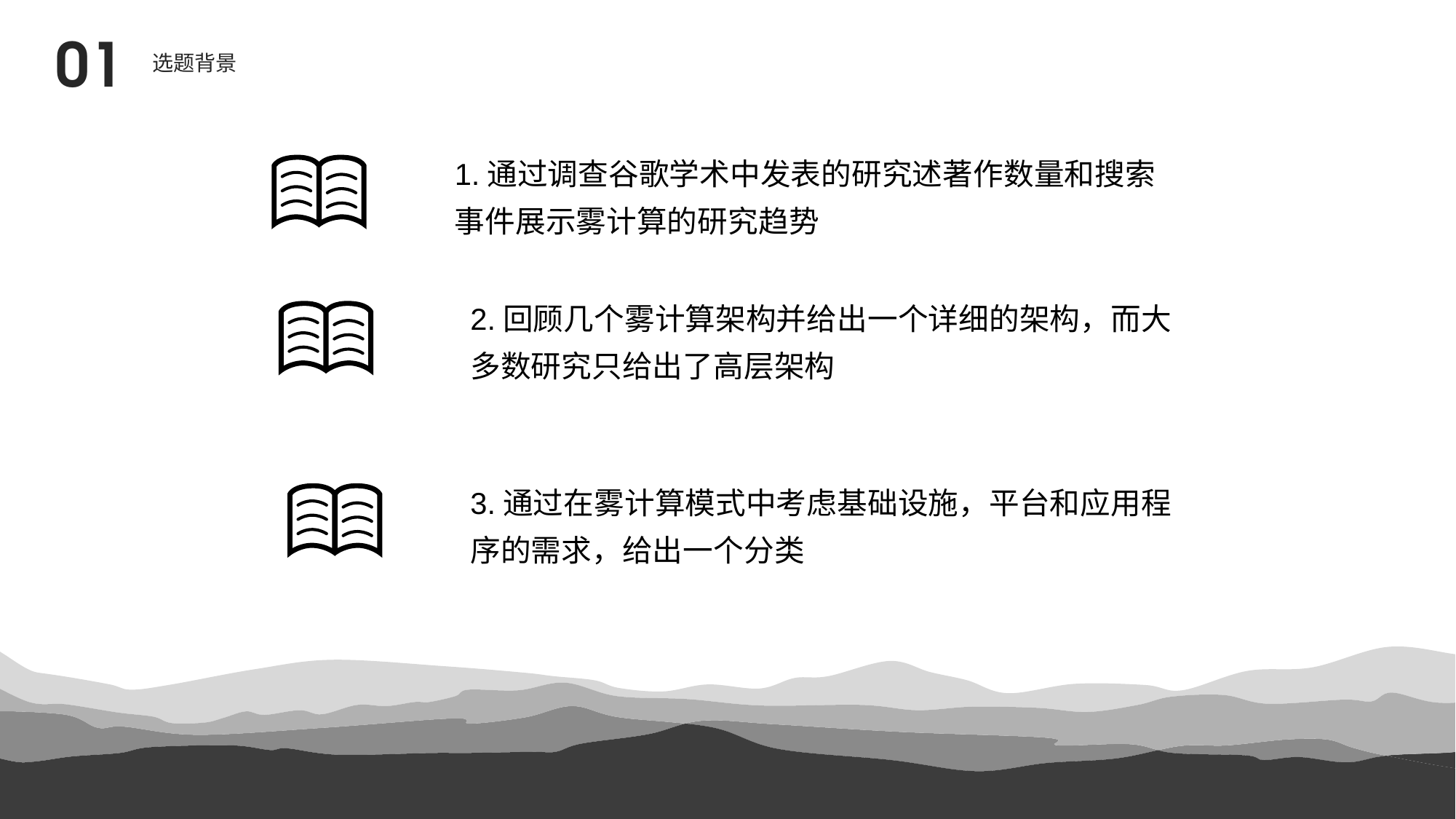

01
选题背景
1.通过调查谷歌学术中发表的研究述著作数量和搜索事件展示雾计算的研究趋势

2.回顾几个雾计算架构并给出一个详细的架构，而大多数研究只给出了高层架构

3.通过在雾计算模式中考虑基础设施，平台和应用程序的需求，给出一个分类